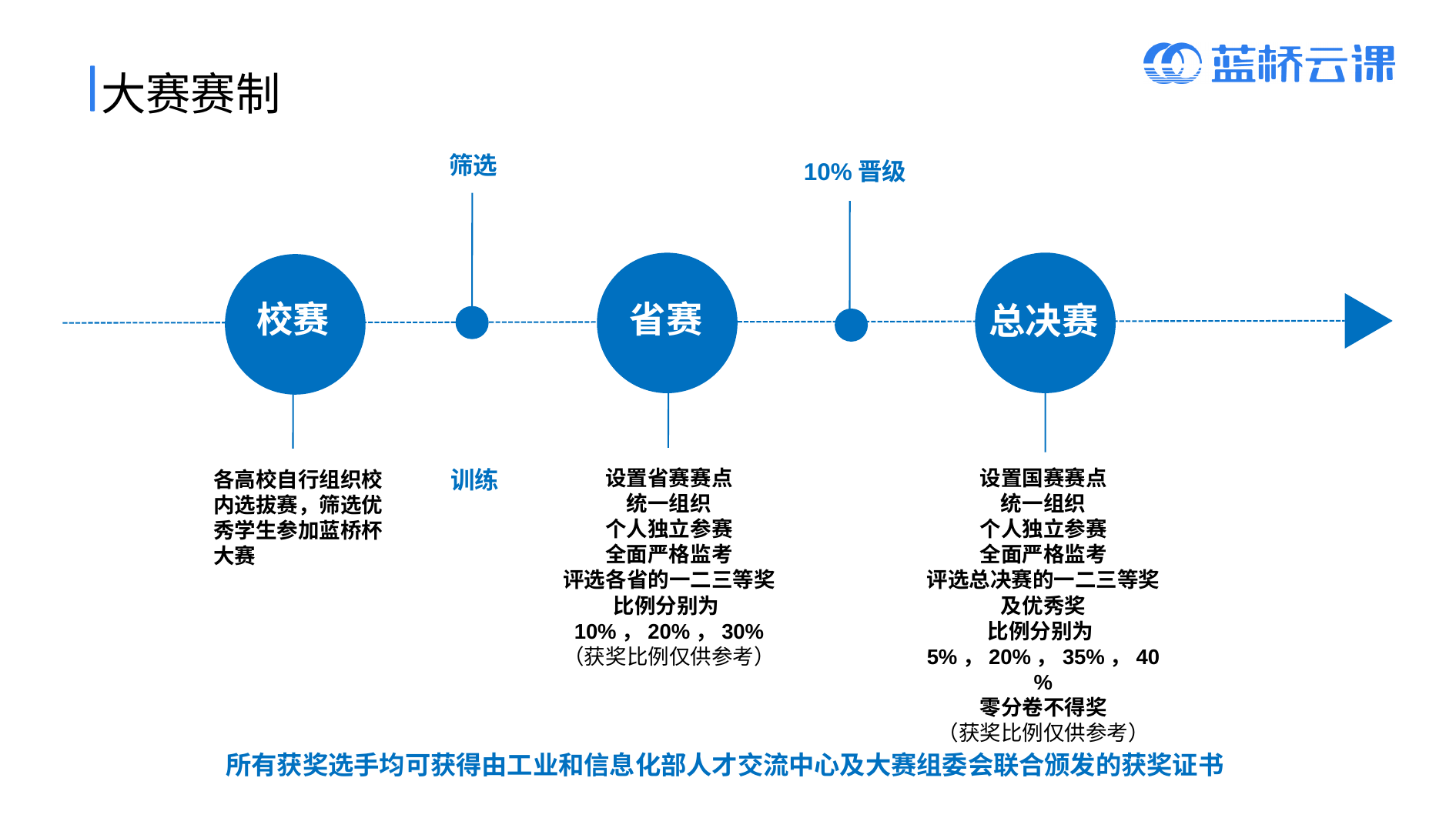

大赛赛制

筛选
10%晋级

设置国赛赛点
统一组织
个人独立参赛
全面严格监考
评选总决赛的一二三等奖及优秀奖
比例分别为5%，20%，35%，40%
零分卷不得奖
（获奖比例仅供参考）

设置省赛赛点
统一组织
个人独立参赛
全面严格监考
评选各省的一二三等奖
比例分别为10%，20%，30%
（获奖比例仅供参考）

各高校自行组织校内选拔赛，筛选优秀学生参加蓝桥杯大赛
省赛
校赛
总决赛

训练

所有获奖选手均可获得由工业和信息化部人才交流中心及大赛组委会联合颁发的获奖证书